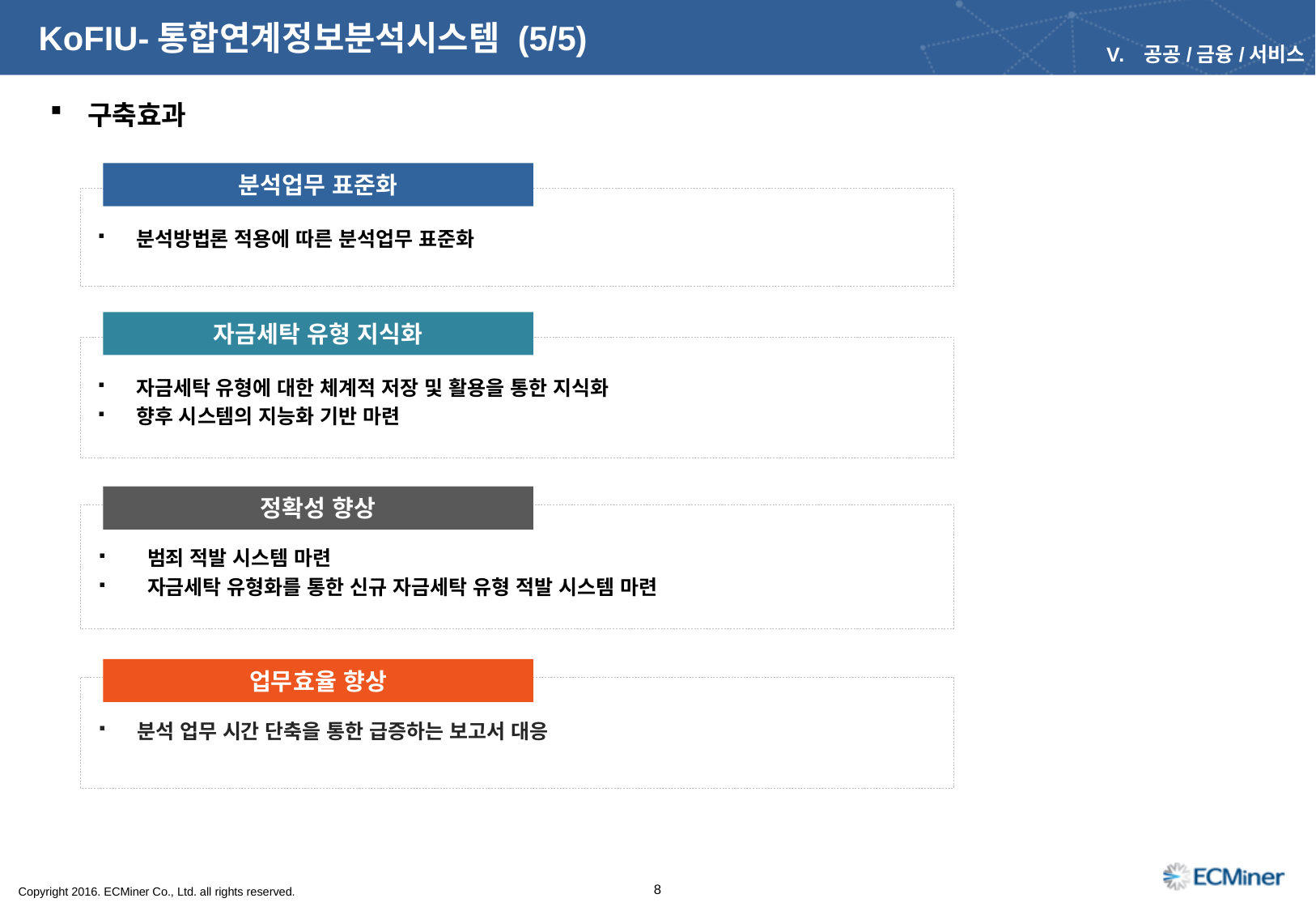

KoFIU-통합연계정보분석시스템 (5/5)
공공/금융/서비스
 구축효과
분석업무 표준화

분석방법론 적용에 따른 분석업무 표준화
자금세탁 유형 지식화

자금세탁 유형에 대한 체계적 저장 및 활용을 통한 지식화
향후 시스템의 지능화 기반 마련
정확성 향상

 범죄 적발 시스템 마련
 자금세탁 유형화를 통한 신규 자금세탁 유형 적발 시스템 마련
업무효율 향상

분석 업무 시간 단축을 통한 급증하는 보고서 대응